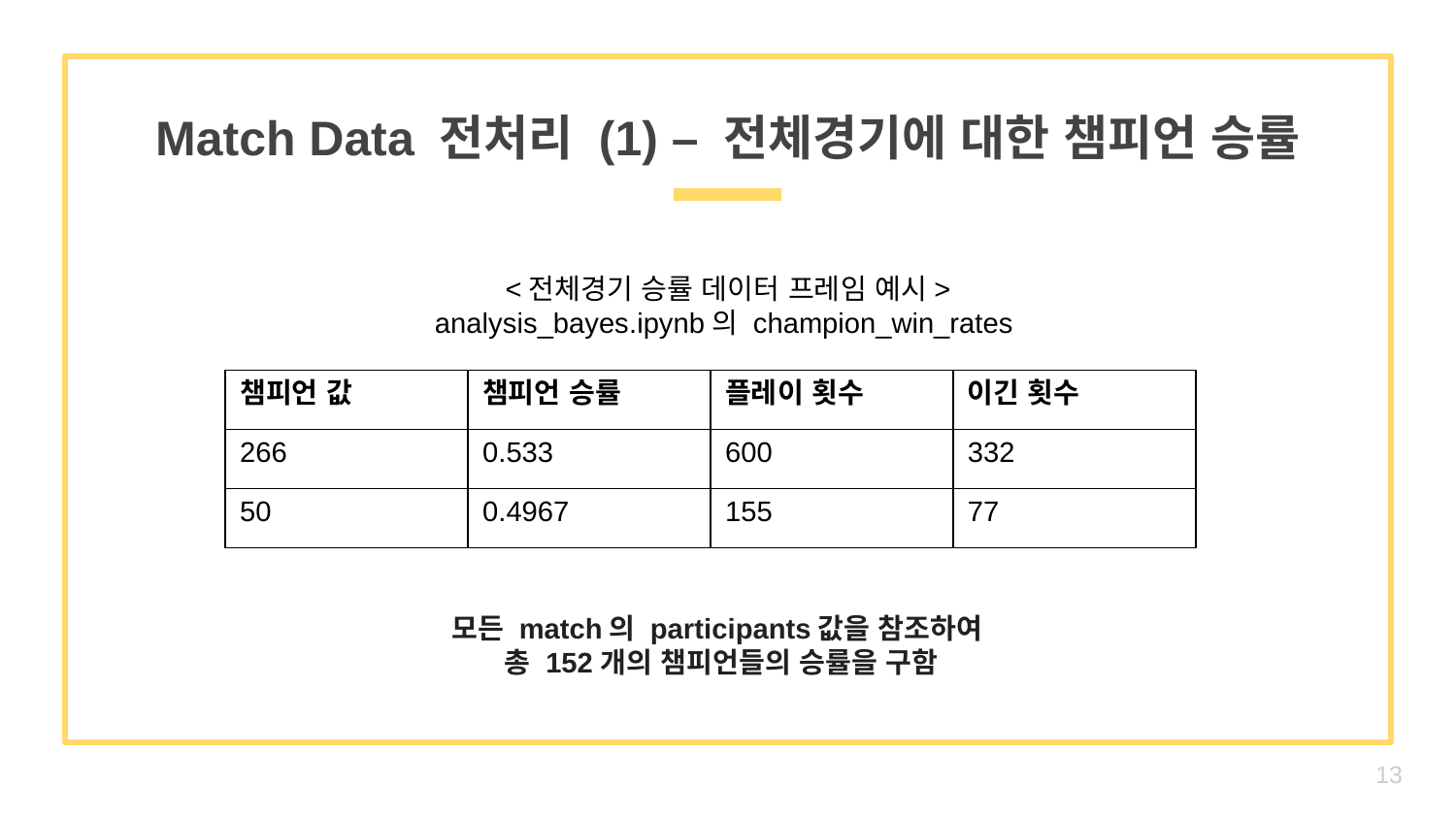

# Match Data 전처리 (1) – 전체경기에 대한 챔피언 승률
<전체경기 승률 데이터 프레임 예시> analysis_bayes.ipynb의 champion_win_rates
| 챔피언 값 | 챔피언 승률 | 플레이 횟수 | 이긴 횟수 |
| --- | --- | --- | --- |
| 266 | 0.533 | 600 | 332 |
| 50 | 0.4967 | 155 | 77 |
모든 match의 participants값을 참조하여
총 152개의 챔피언들의 승률을 구함
13